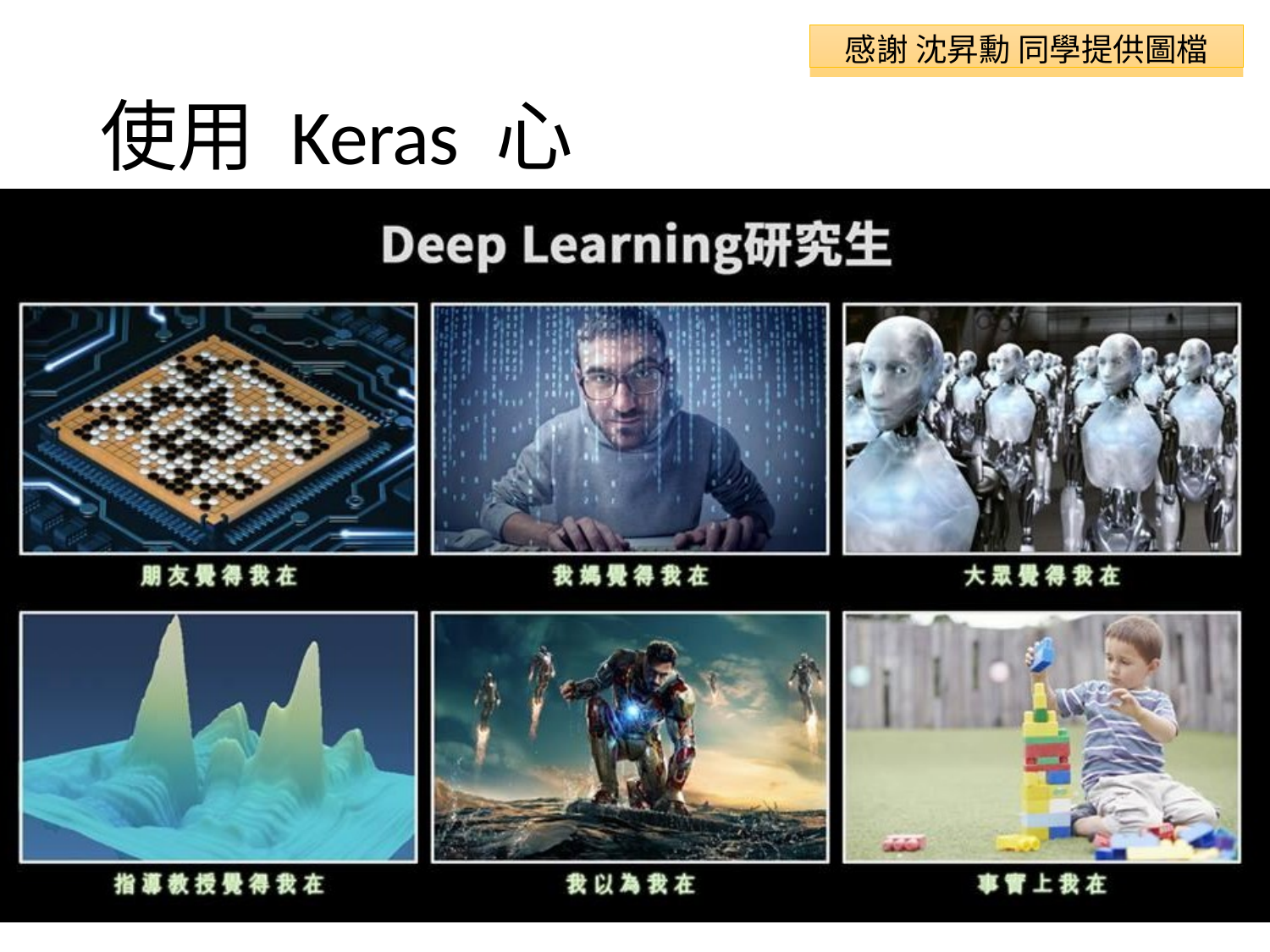

感謝 沈昇勳 同學提供圖檔
# 使用 Keras 心得